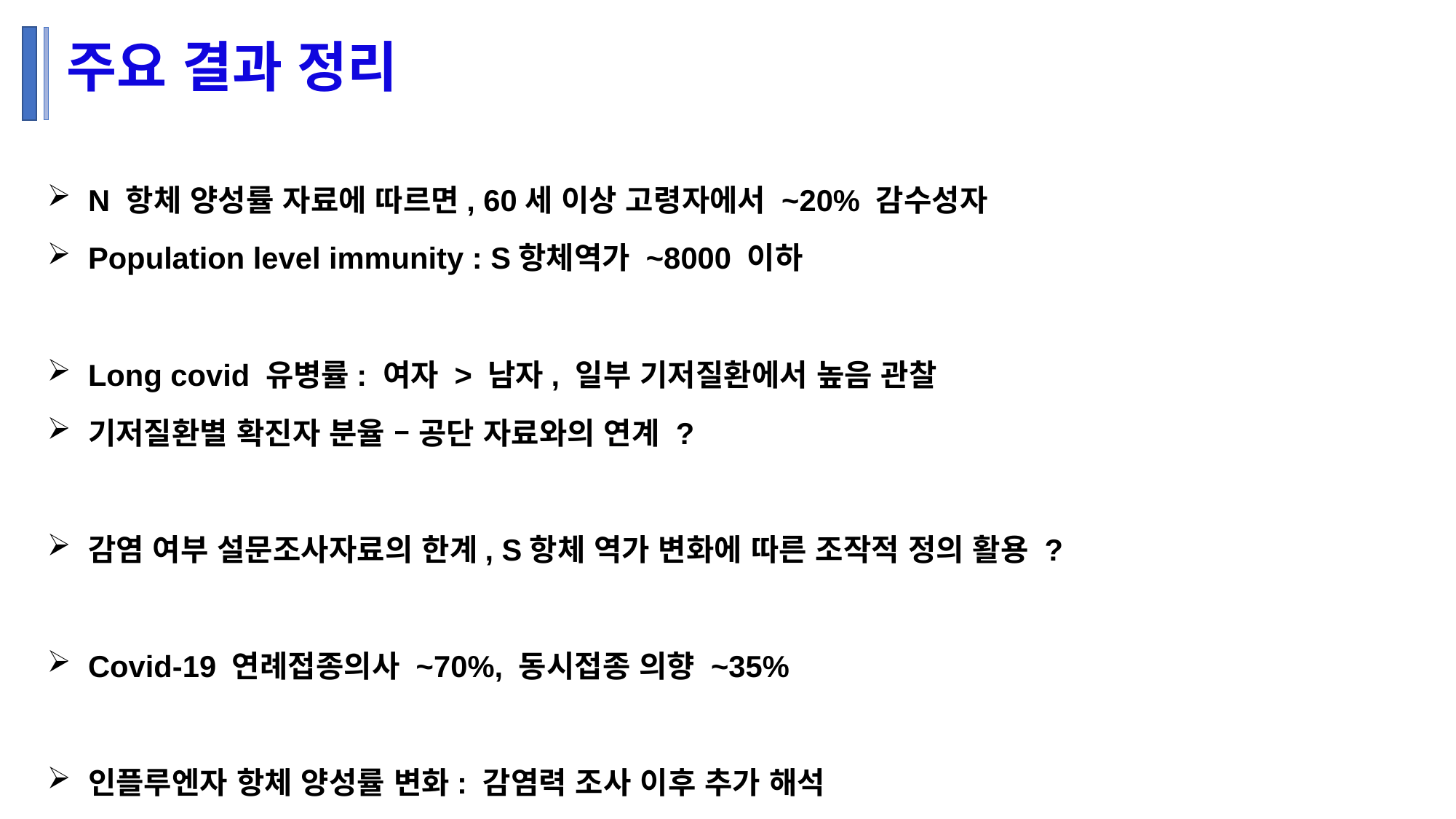

주요 결과 정리

N 항체 양성률 자료에 따르면, 60세 이상 고령자에서 ~20% 감수성자
Population level immunity : S항체역가 ~8000 이하

Long covid 유병률: 여자 > 남자, 일부 기저질환에서 높음 관찰
기저질환별 확진자 분율 – 공단 자료와의 연계 ?

감염 여부 설문조사자료의 한계, S항체 역가 변화에 따른 조작적 정의 활용 ?

Covid-19 연례접종의사 ~70%, 동시접종 의향 ~35%

인플루엔자 항체 양성률 변화: 감염력 조사 이후 추가 해석